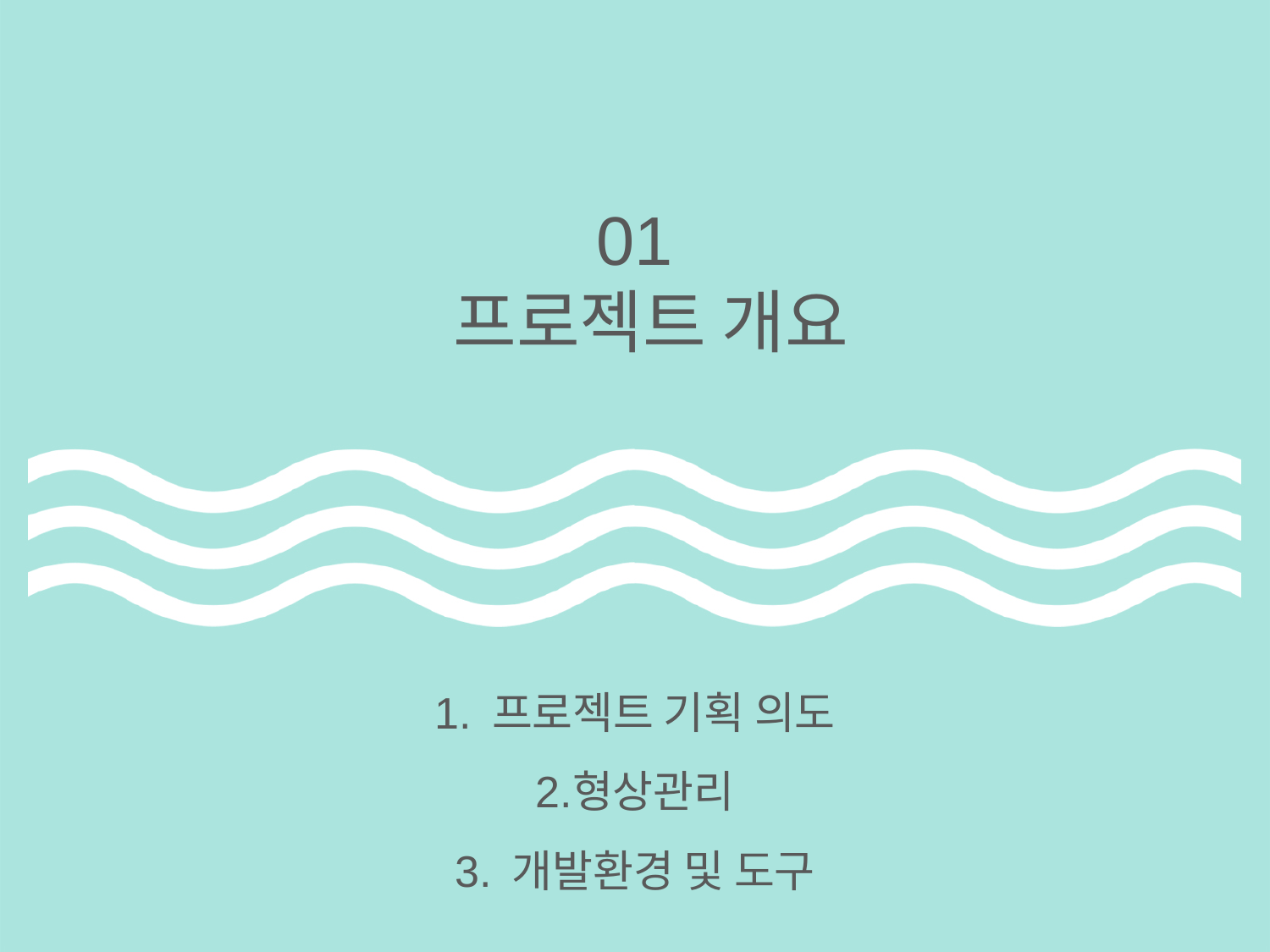

01
 프로젝트 개요
 프로젝트 기획 의도
형상관리
 개발환경 및 도구